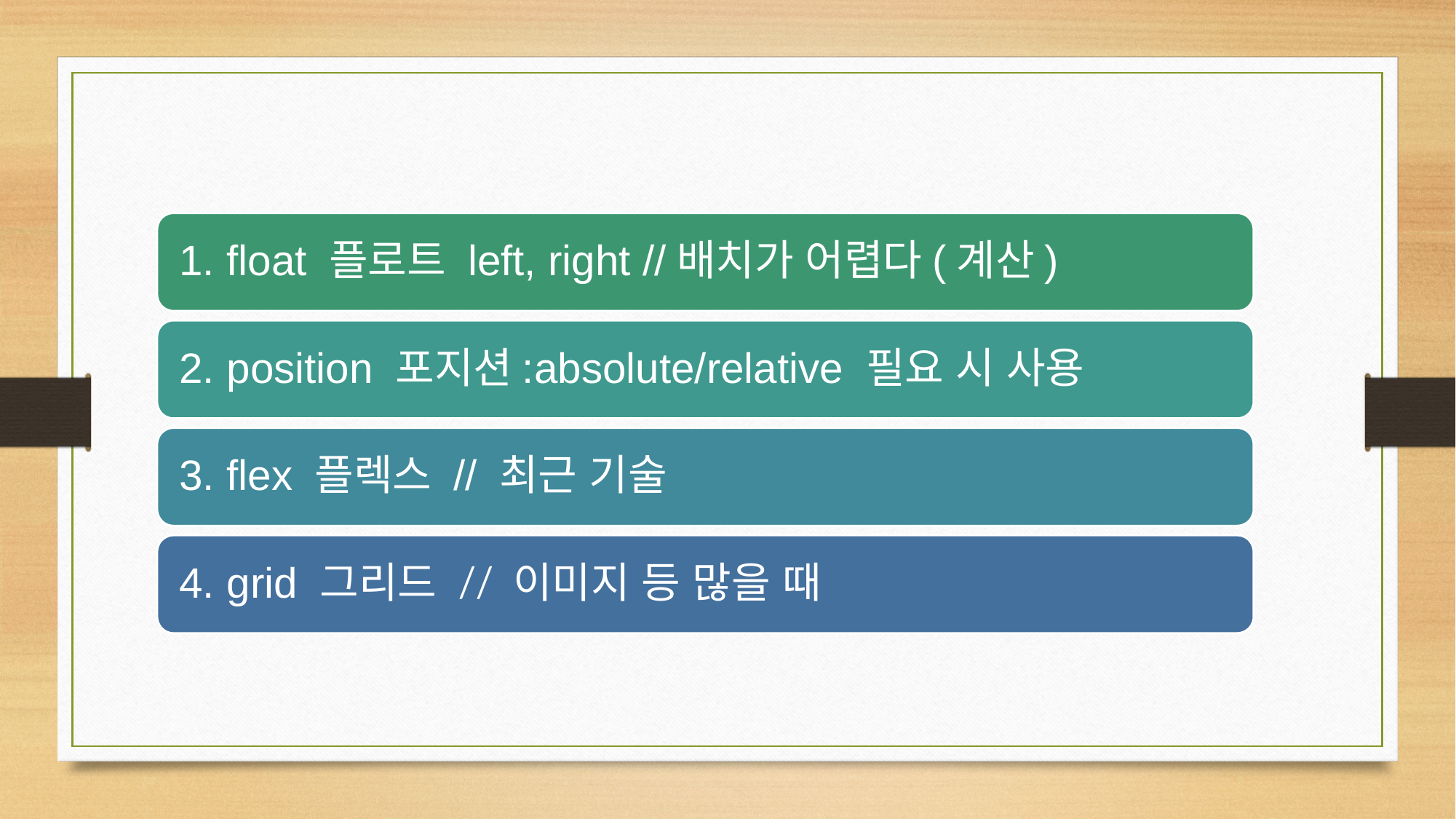

1. float 플로트 left, right //배치가 어렵다(계산)
2. position 포지션:absolute/relative 필요 시 사용
3. flex 플렉스 // 최근 기술
4. grid 그리드 // 이미지 등 많을 때